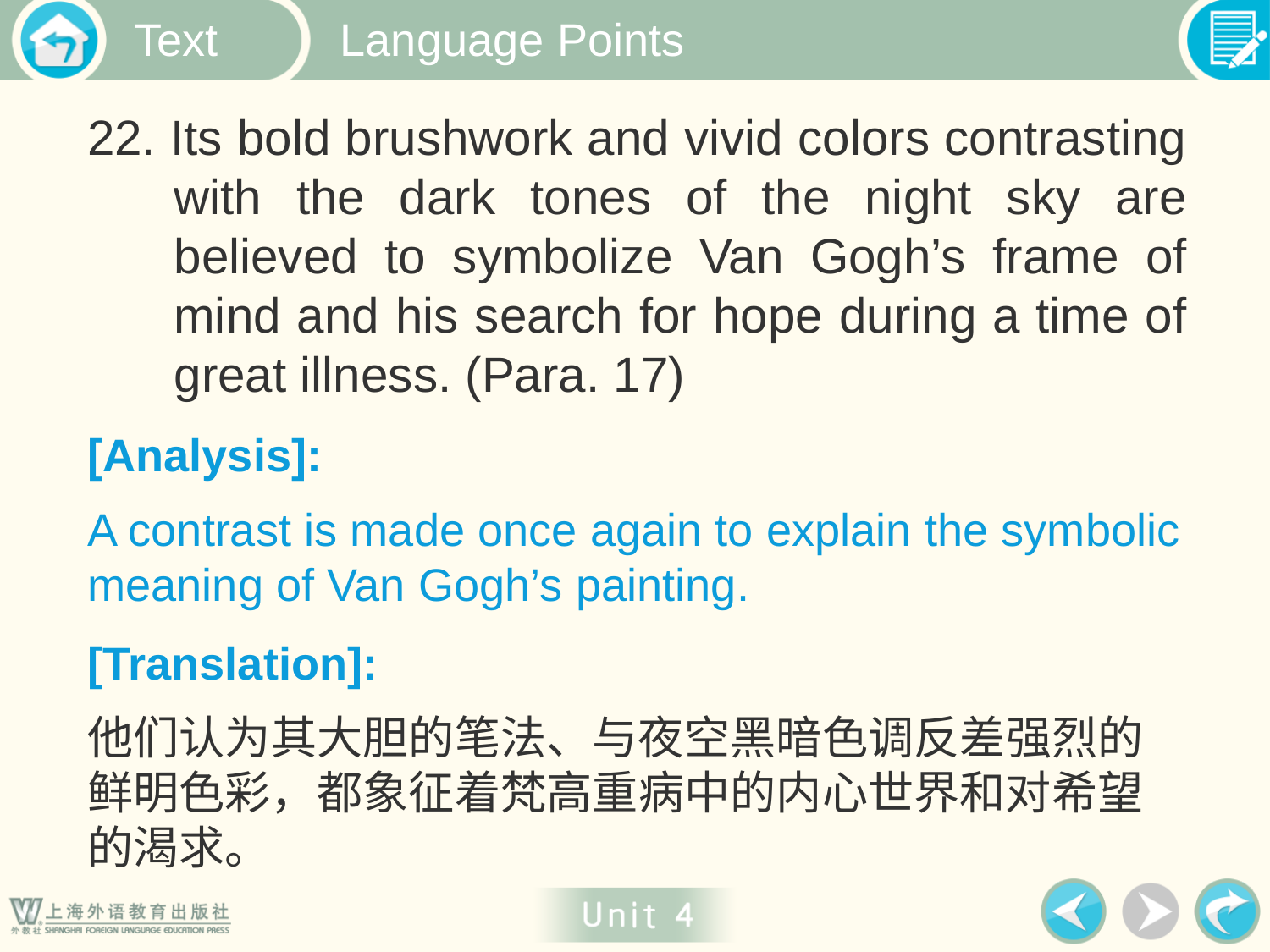

Language Points

22. Its bold brushwork and vivid colors contrasting with the dark tones of the night sky are believed to symbolize Van Gogh’s frame of mind and his search for hope during a time of great illness. (Para. 17)
[Analysis]:
A contrast is made once again to explain the symbolic meaning of Van Gogh’s painting.
[Translation]:
他们认为其大胆的笔法、与夜空黑暗色调反差强烈的鲜明色彩，都象征着梵高重病中的内心世界和对希望的渴求。